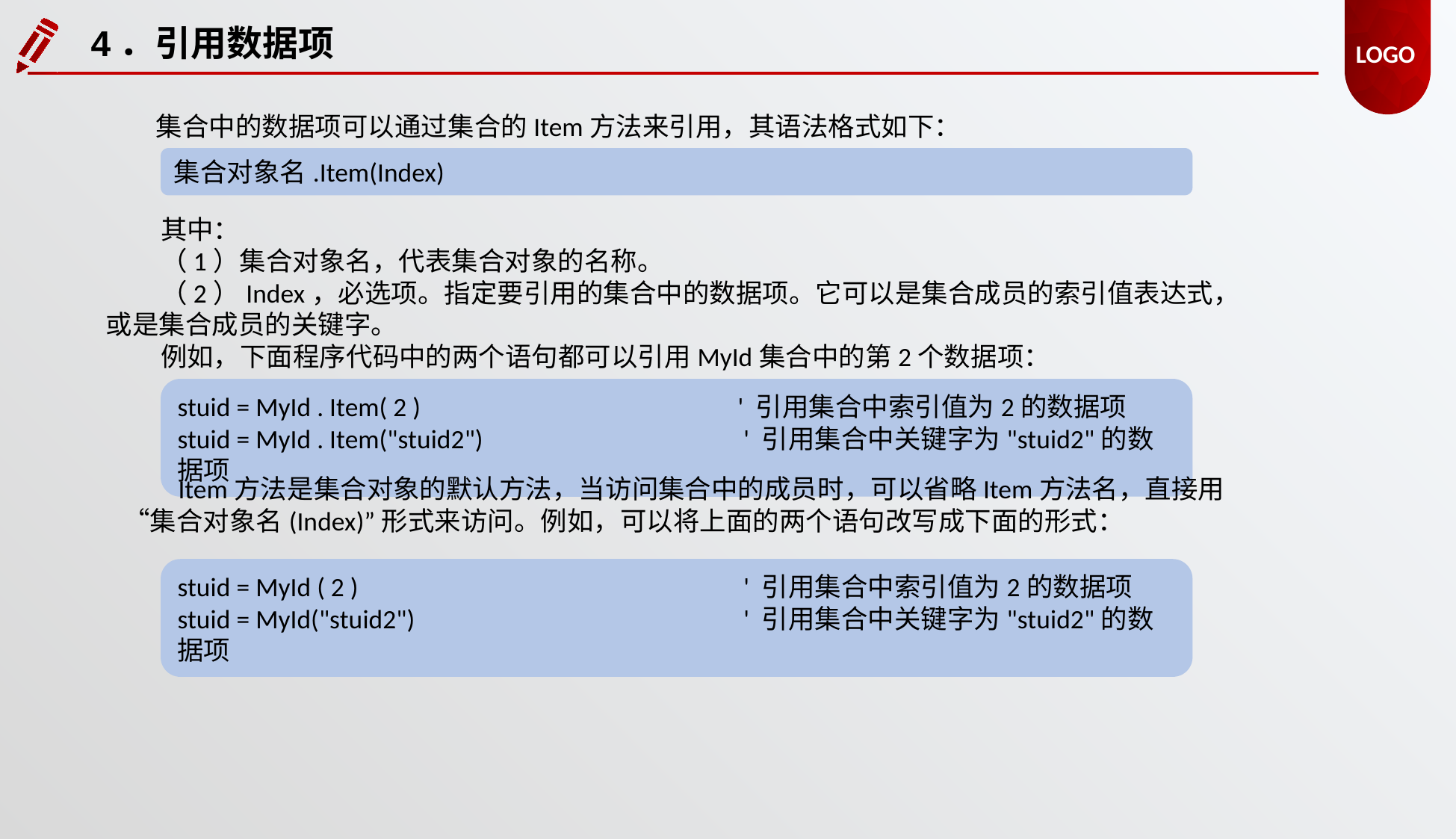

4．引用数据项
集合中的数据项可以通过集合的Item方法来引用，其语法格式如下：
集合对象名.Item(Index)
其中：
（1）集合对象名，代表集合对象的名称。
（2）Index，必选项。指定要引用的集合中的数据项。它可以是集合成员的索引值表达式，或是集合成员的关键字。
例如，下面程序代码中的两个语句都可以引用MyId集合中的第2个数据项：
stuid = MyId . Item( 2 )			' 引用集合中索引值为2的数据项
stuid = MyId . Item("stuid2")			 ' 引用集合中关键字为"stuid2"的数据项
Item方法是集合对象的默认方法，当访问集合中的成员时，可以省略Item方法名，直接用“集合对象名(Index)”形式来访问。例如，可以将上面的两个语句改写成下面的形式：
stuid = MyId ( 2 )				 ' 引用集合中索引值为2的数据项
stuid = MyId("stuid2")			 ' 引用集合中关键字为"stuid2"的数据项